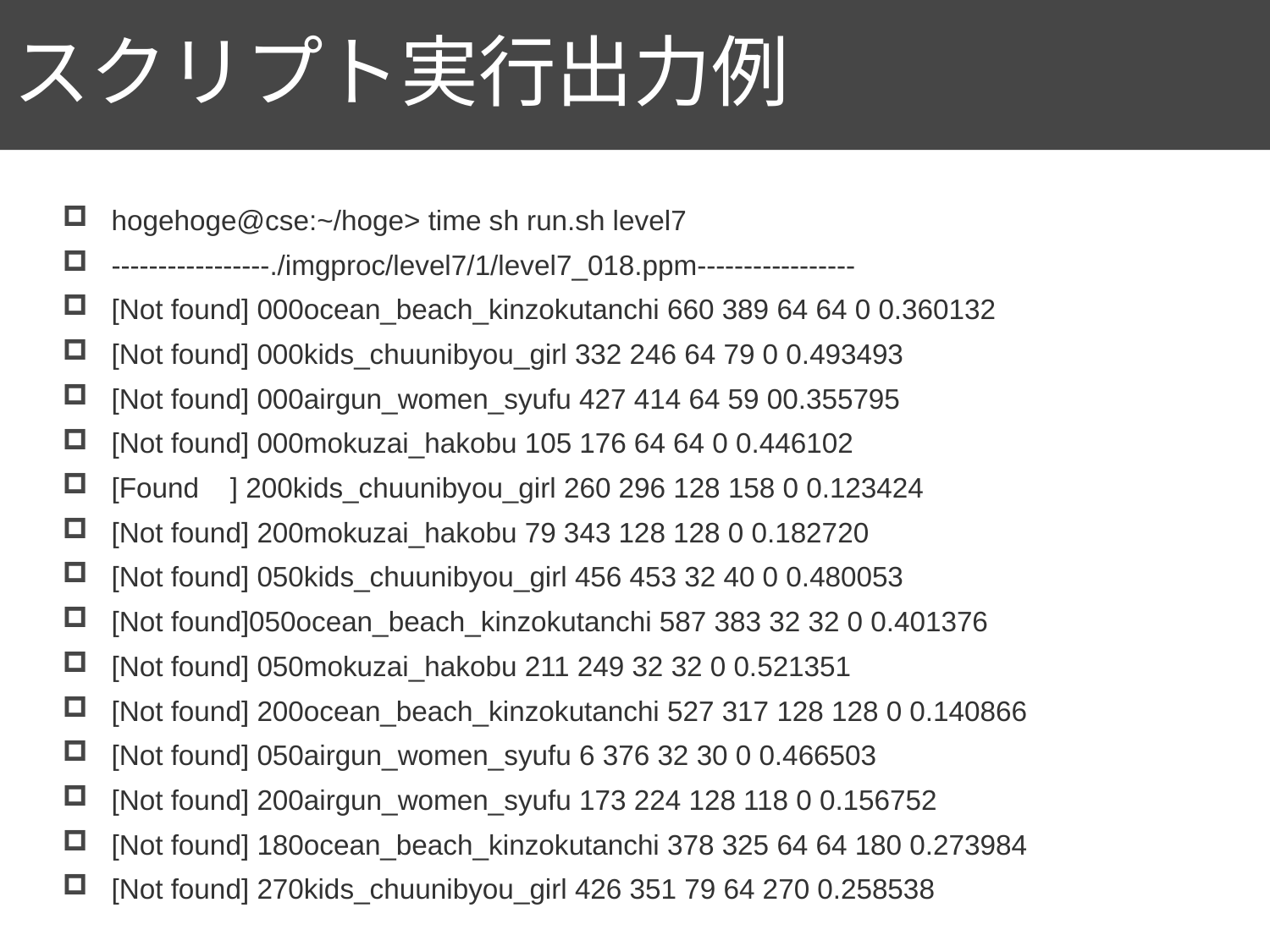

# スクリプト実行出力例
96
hogehoge@cse:~/hoge> time sh run.sh level7
-----------------./imgproc/level7/1/level7_018.ppm-----------------
[Not found] 000ocean_beach_kinzokutanchi 660 389 64 64 0 0.360132
[Not found] 000kids_chuunibyou_girl 332 246 64 79 0 0.493493
[Not found] 000airgun_women_syufu 427 414 64 59 00.355795
[Not found] 000mokuzai_hakobu 105 176 64 64 0 0.446102
[Found    ] 200kids_chuunibyou_girl 260 296 128 158 0 0.123424
[Not found] 200mokuzai_hakobu 79 343 128 128 0 0.182720
[Not found] 050kids_chuunibyou_girl 456 453 32 40 0 0.480053
[Not found]050ocean_beach_kinzokutanchi 587 383 32 32 0 0.401376
[Not found] 050mokuzai_hakobu 211 249 32 32 0 0.521351
[Not found] 200ocean_beach_kinzokutanchi 527 317 128 128 0 0.140866
[Not found] 050airgun_women_syufu 6 376 32 30 0 0.466503
[Not found] 200airgun_women_syufu 173 224 128 118 0 0.156752
[Not found] 180ocean_beach_kinzokutanchi 378 325 64 64 180 0.273984
[Not found] 270kids_chuunibyou_girl 426 351 79 64 270 0.258538